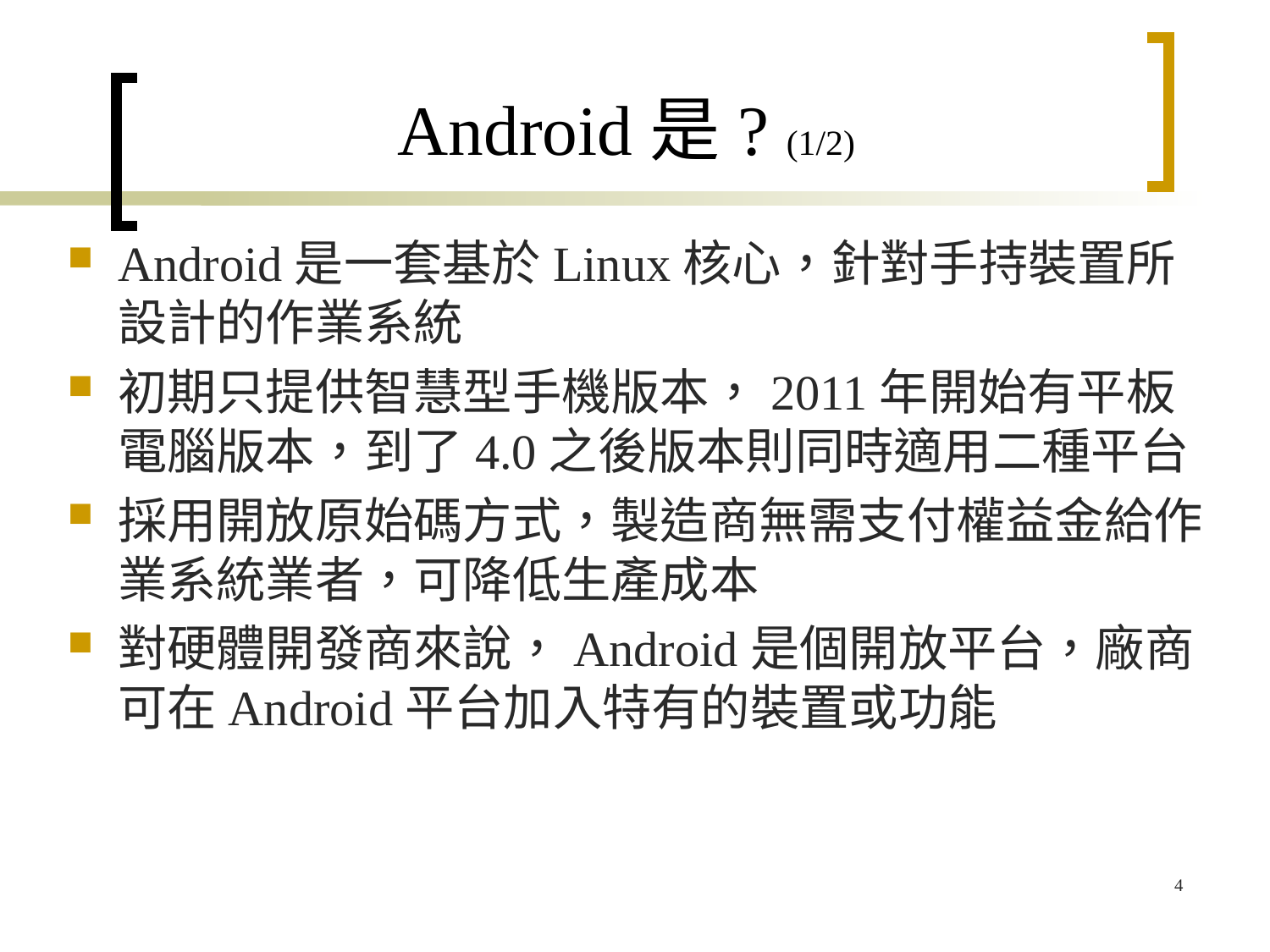

# Android是? (1/2)
Android是一套基於Linux核心，針對手持裝置所設計的作業系統
初期只提供智慧型手機版本，2011年開始有平板電腦版本，到了4.0之後版本則同時適用二種平台
採用開放原始碼方式，製造商無需支付權益金給作業系統業者，可降低生產成本
對硬體開發商來說，Android是個開放平台，廠商可在Android平台加入特有的裝置或功能

4